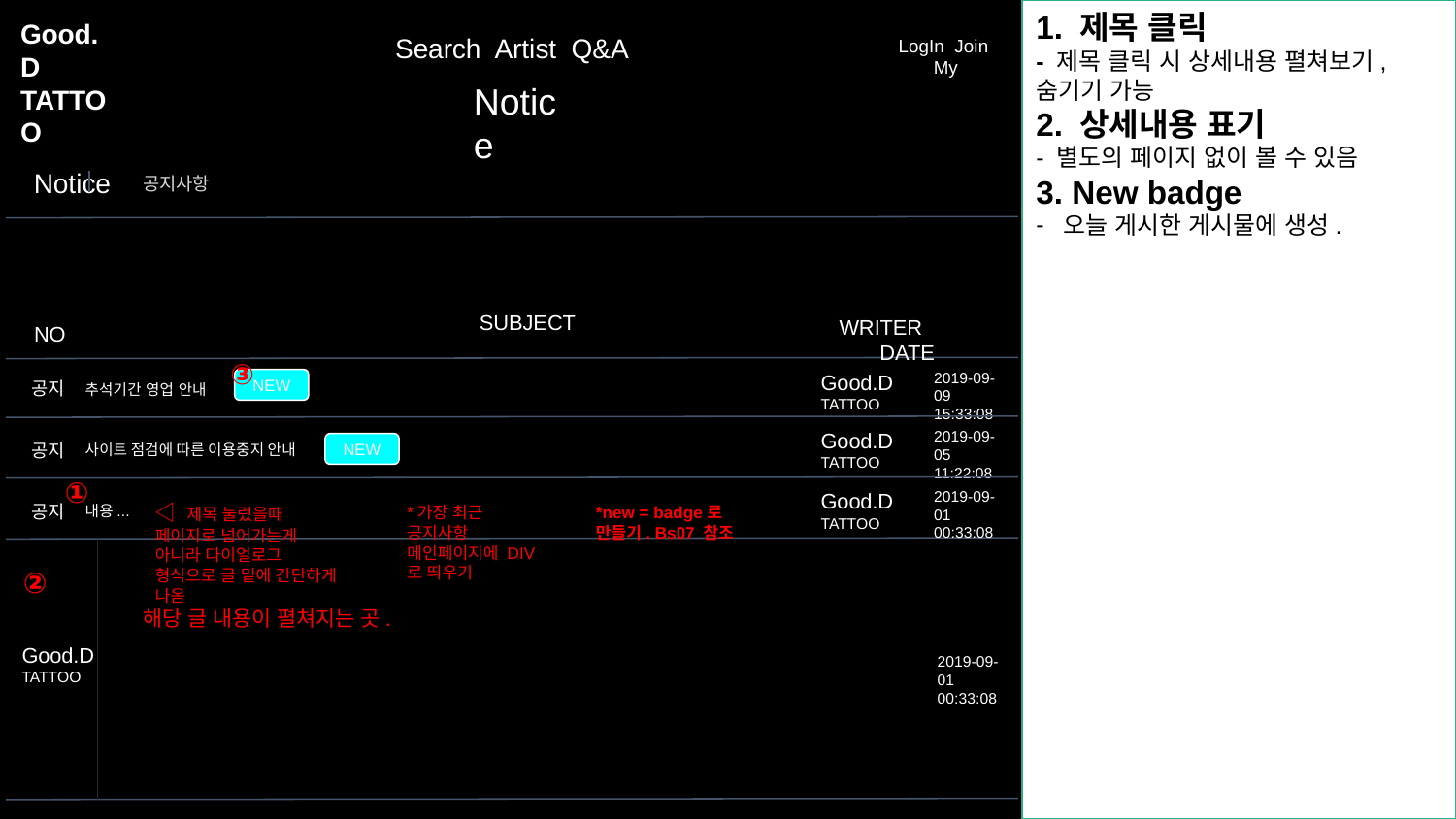

1. 제목 클릭
- 제목 클릭 시 상세내용 펼쳐보기,    숨기기 가능
2. 상세내용 표기
- 별도의 페이지 없이 볼 수 있음
3. New badge
오늘 게시한 게시물에 생성.
Good.D
TATTOO
Search  Artist  Q&A
LogIn  Join  My
Notice
공지사항
Notice
SUBJECT
WRITER                DATE
NO
2019-09-09
15:33:08
Good.D TATTOO
공지
NEW
추석기간 영업 안내
2019-09-05
11:22:08
Good.D TATTOO
공지
사이트 점검에 따른 이용중지 안내
2019-09-01
00:33:08
Good.D TATTOO
◁ 제목 눌렀을때 페이지로 넘어가는게 아니라 다이얼로그 형식으로 글 밑에 간단하게 나옴
공지
내용...
*new = badge로 만들기. Bs07 참조

*가장 최근 공지사항 메인페이지에 DIV로 띄우기

해당 글 내용이 펼쳐지는 곳.
Good.D TATTOO
2019-09-01
00:33:08
③
NEW
①
②